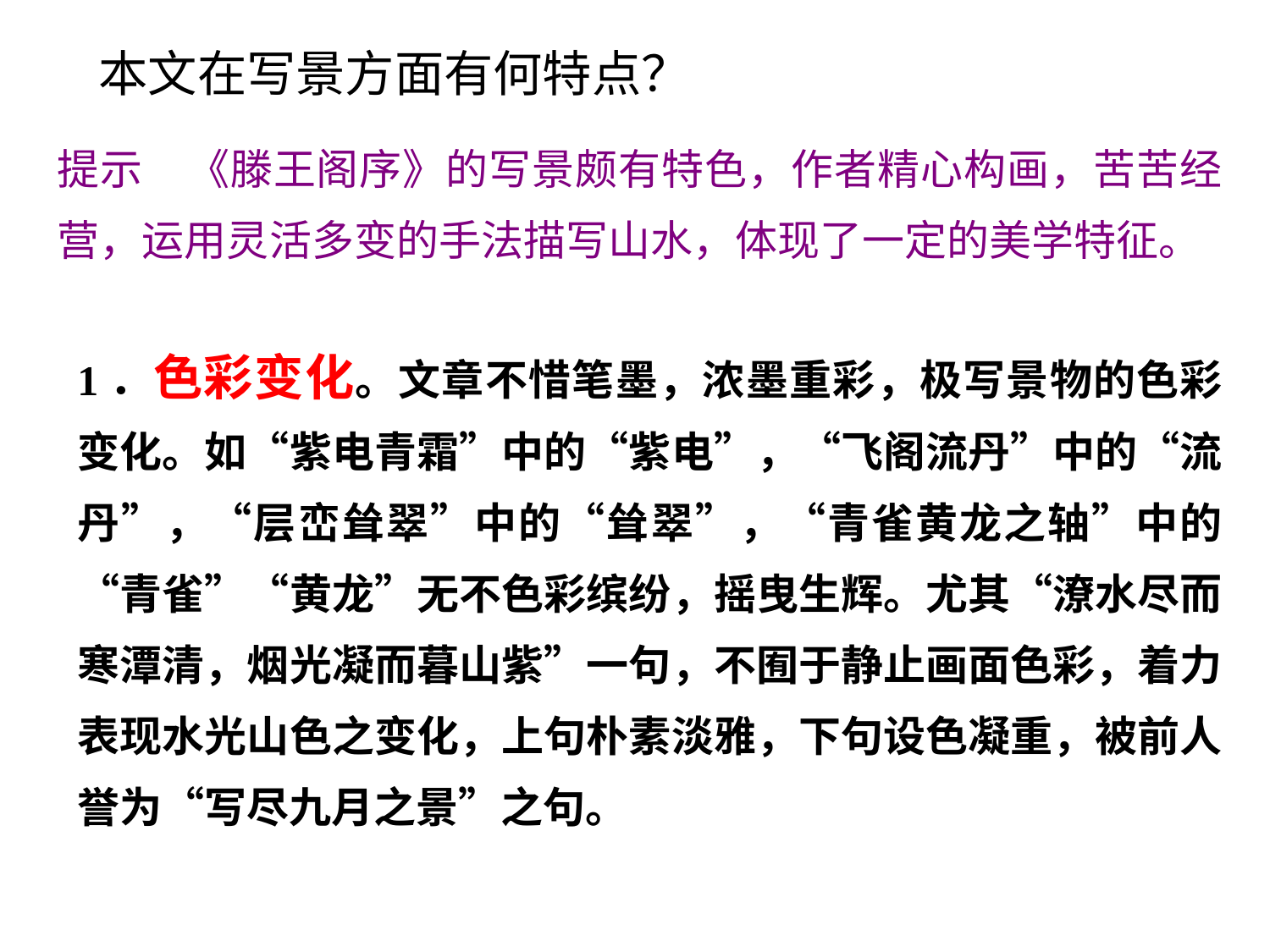

本文在写景方面有何特点？
提示　《滕王阁序》的写景颇有特色，作者精心构画，苦苦经营，运用灵活多变的手法描写山水，体现了一定的美学特征。

1．色彩变化。文章不惜笔墨，浓墨重彩，极写景物的色彩变化。如“紫电青霜”中的“紫电”，“飞阁流丹”中的“流丹”，“层峦耸翠”中的“耸翠”，“青雀黄龙之轴”中的“青雀”“黄龙”无不色彩缤纷，摇曳生辉。尤其“潦水尽而寒潭清，烟光凝而暮山紫”一句，不囿于静止画面色彩，着力表现水光山色之变化，上句朴素淡雅，下句设色凝重，被前人誉为“写尽九月之景”之句。